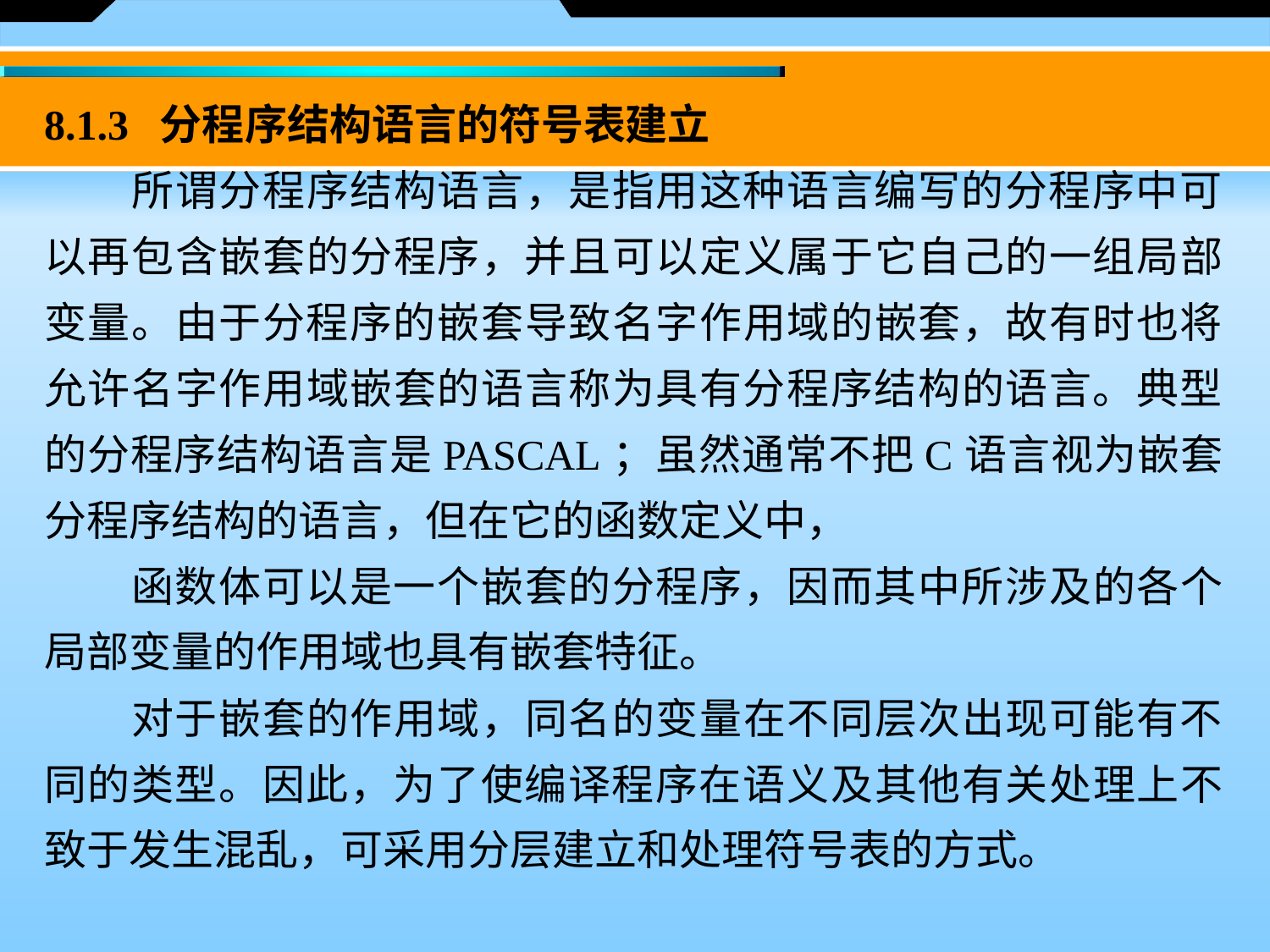

8.1.3  分程序结构语言的符号表建立
　　所谓分程序结构语言，是指用这种语言编写的分程序中可以再包含嵌套的分程序，并且可以定义属于它自己的一组局部变量。由于分程序的嵌套导致名字作用域的嵌套，故有时也将允许名字作用域嵌套的语言称为具有分程序结构的语言。典型的分程序结构语言是PASCAL；虽然通常不把C语言视为嵌套分程序结构的语言，但在它的函数定义中，
　　函数体可以是一个嵌套的分程序，因而其中所涉及的各个局部变量的作用域也具有嵌套特征。
　　对于嵌套的作用域，同名的变量在不同层次出现可能有不同的类型。因此，为了使编译程序在语义及其他有关处理上不致于发生混乱，可采用分层建立和处理符号表的方式。